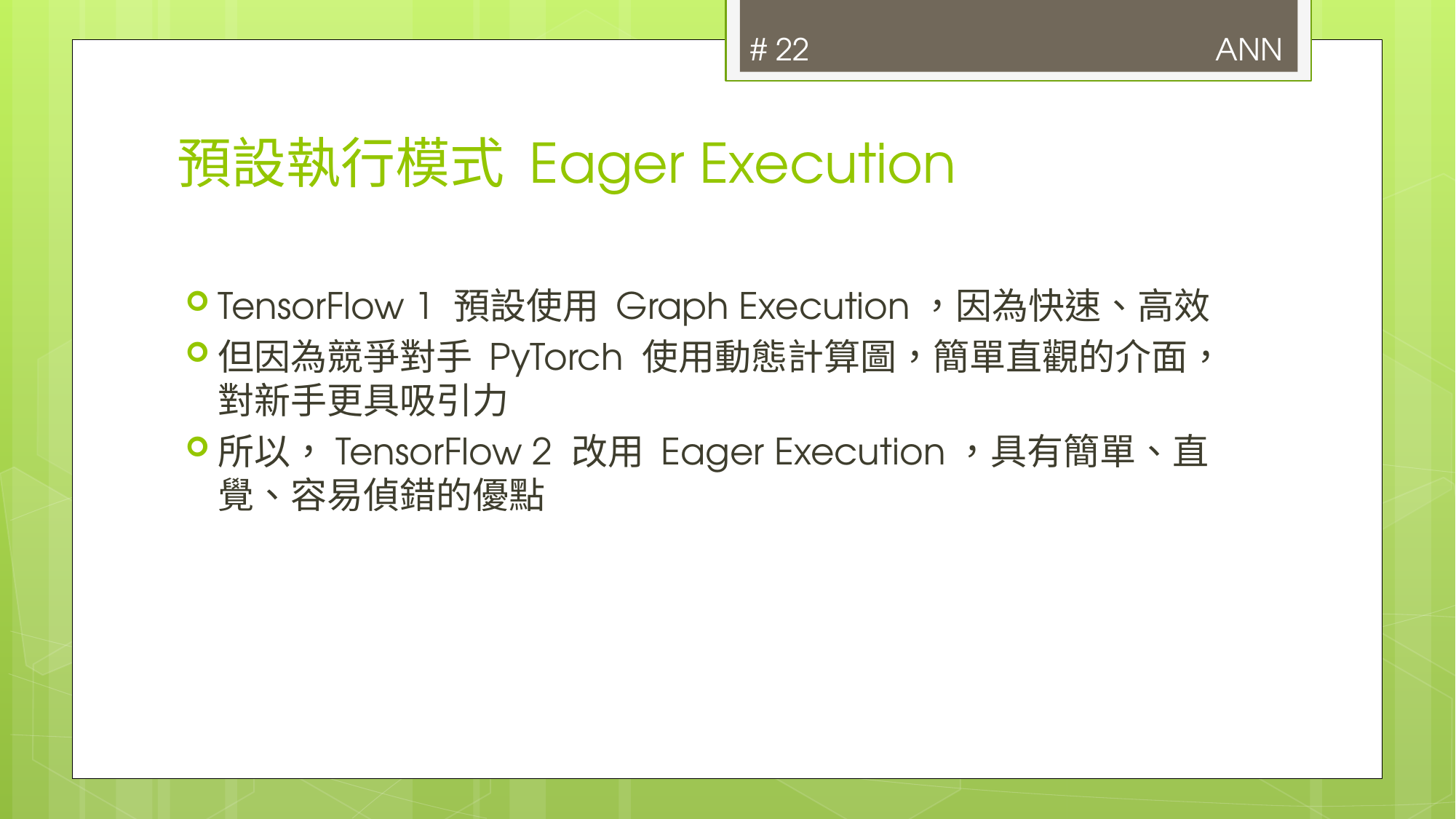

# 22
ANN
# 預設執行模式 Eager Execution
TensorFlow 1 預設使用 Graph Execution，因為快速、高效
但因為競爭對手 PyTorch 使用動態計算圖，簡單直觀的介面，對新手更具吸引力
所以，TensorFlow 2 改用 Eager Execution，具有簡單、直覺、容易偵錯的優點